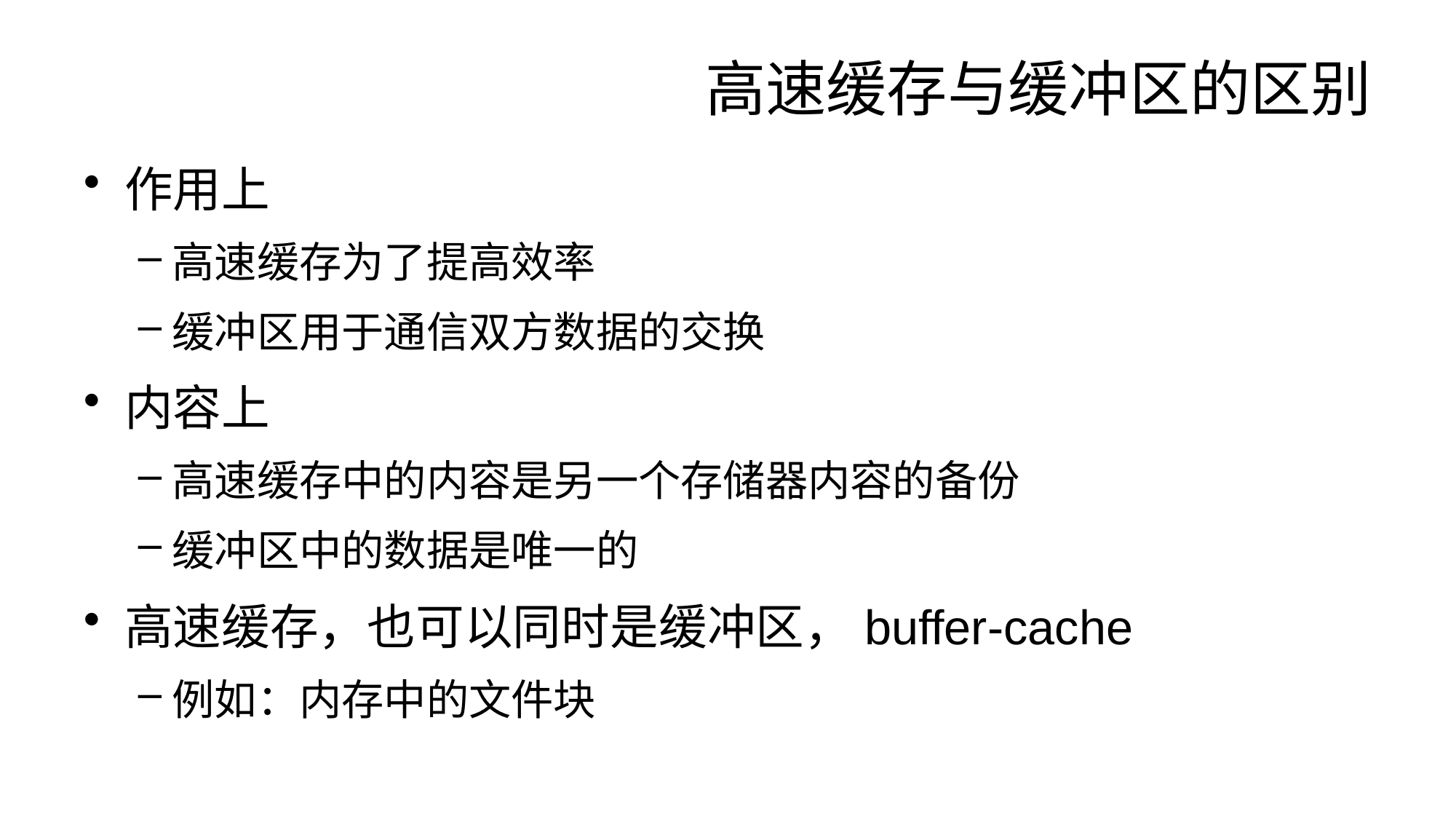

# 高速缓存与缓冲区的区别
作用上
高速缓存为了提高效率
缓冲区用于通信双方数据的交换
内容上
高速缓存中的内容是另一个存储器内容的备份
缓冲区中的数据是唯一的
高速缓存，也可以同时是缓冲区，buffer-cache
例如：内存中的文件块